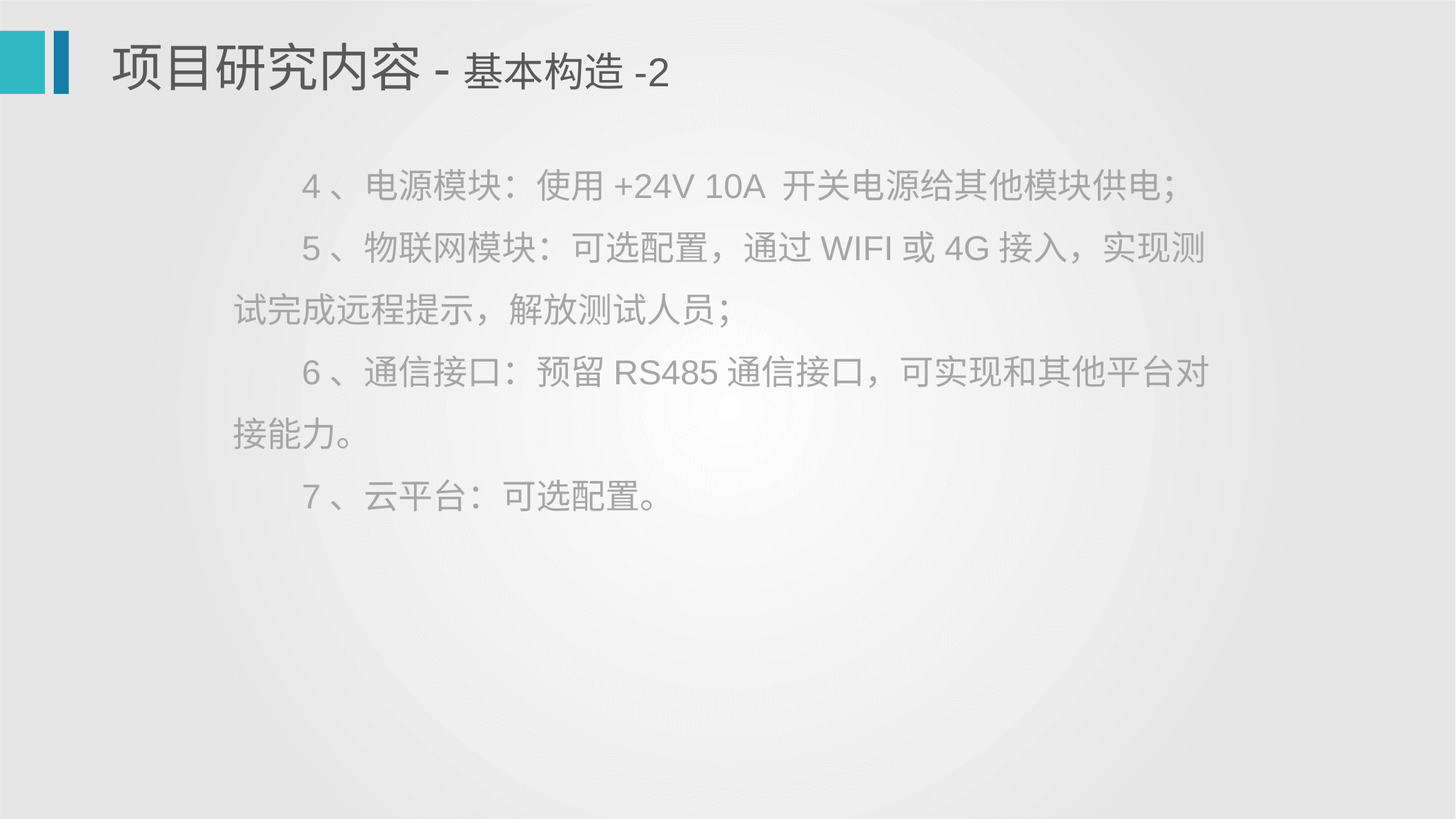

项目研究内容-基本构造-2
4、电源模块：使用+24V 10A 开关电源给其他模块供电；
5、物联网模块：可选配置，通过WIFI或4G接入，实现测试完成远程提示，解放测试人员；
6、通信接口：预留RS485通信接口，可实现和其他平台对接能力。
7、云平台：可选配置。